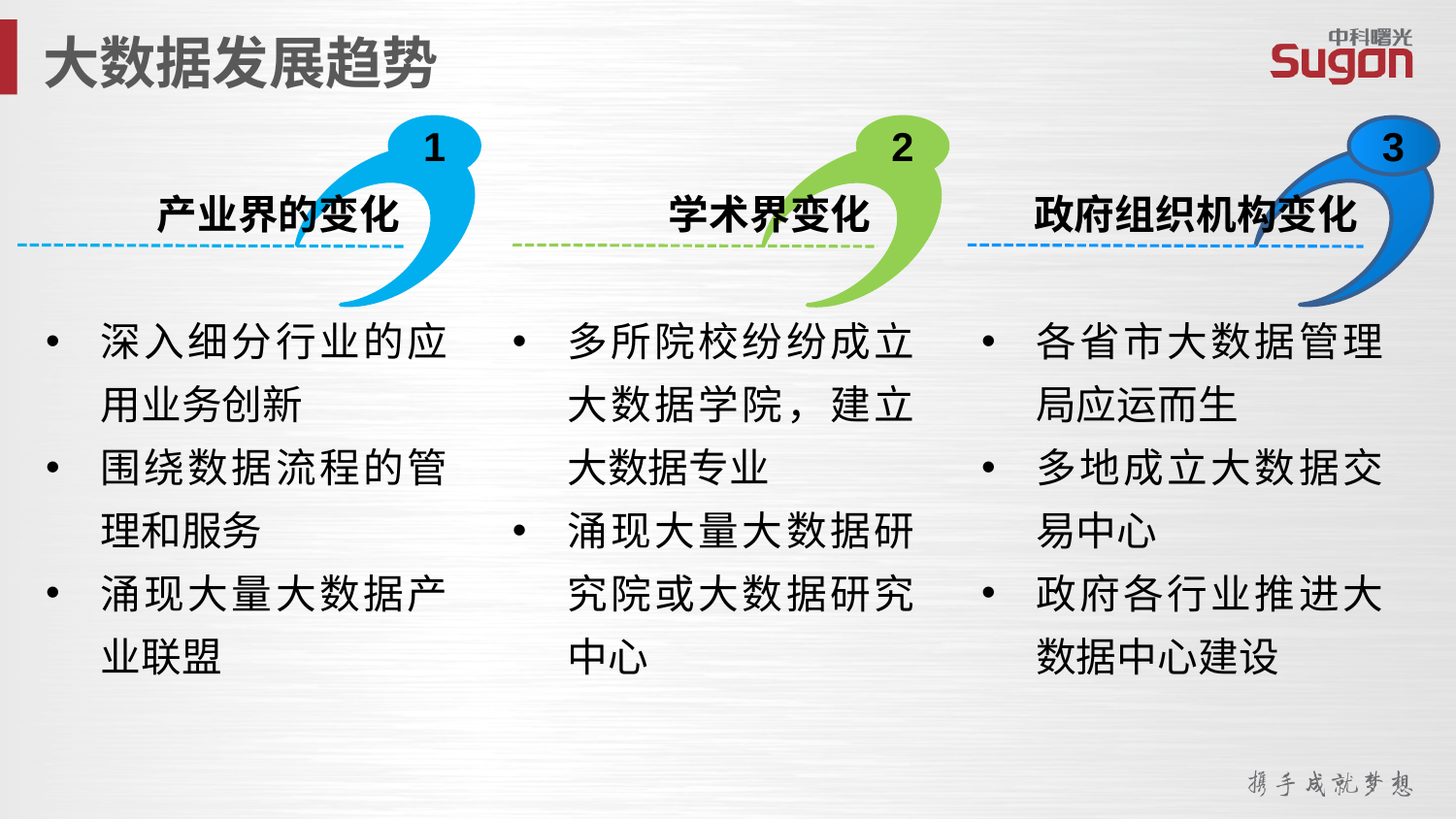

大数据发展趋势
1
2
3

产业界的变化
学术界变化
政府组织机构变化
深入细分行业的应用业务创新
围绕数据流程的管理和服务
涌现大量大数据产业联盟
多所院校纷纷成立大数据学院，建立大数据专业
涌现大量大数据研究院或大数据研究中心
各省市大数据管理局应运而生
多地成立大数据交易中心
政府各行业推进大数据中心建设